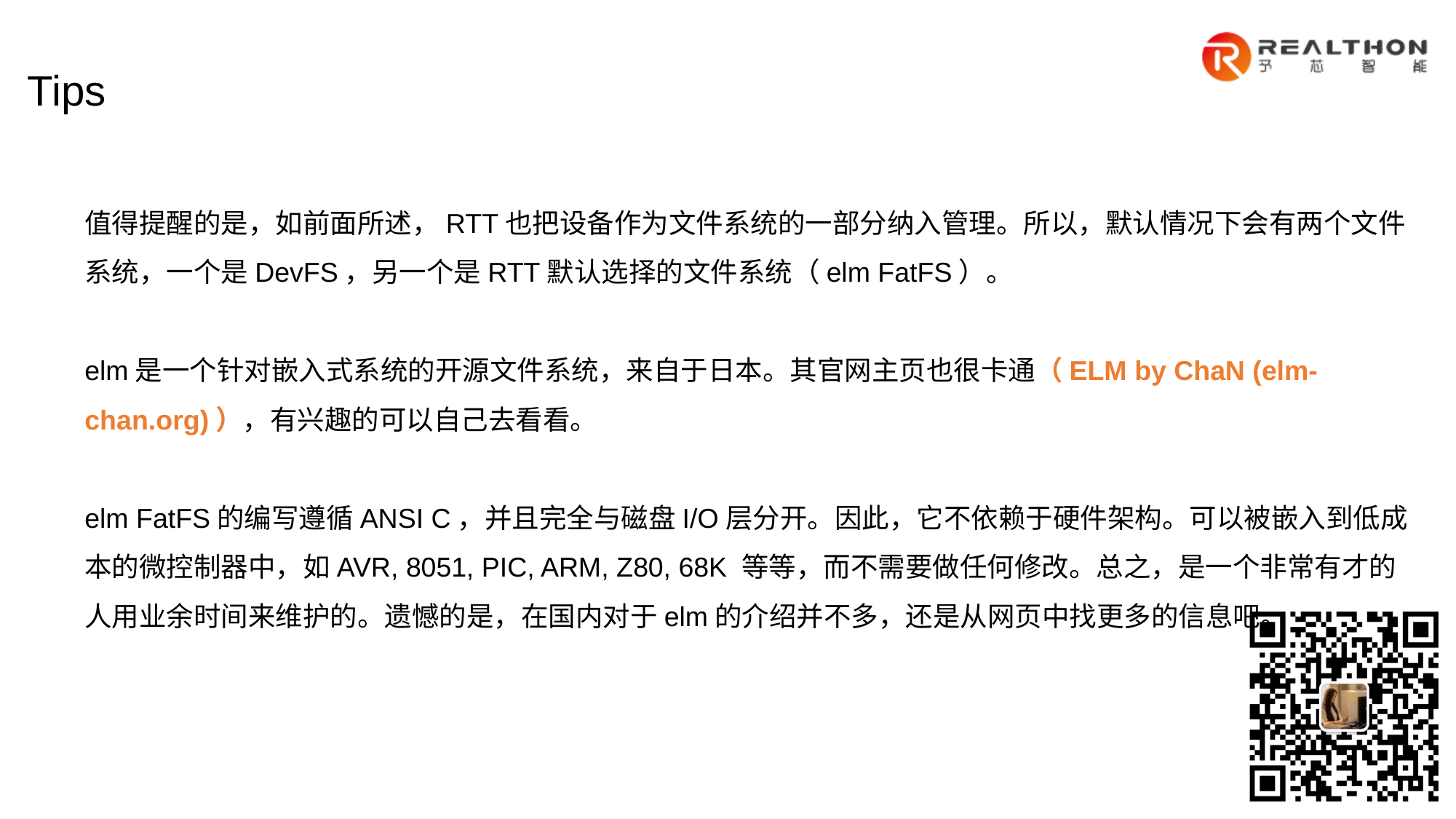

Tips
值得提醒的是，如前面所述，RTT也把设备作为文件系统的一部分纳入管理。所以，默认情况下会有两个文件系统，一个是DevFS，另一个是RTT默认选择的文件系统（elm FatFS）。

elm是一个针对嵌入式系统的开源文件系统，来自于日本。其官网主页也很卡通（ELM by ChaN (elm-chan.org)），有兴趣的可以自己去看看。

elm FatFS的编写遵循ANSI C，并且完全与磁盘I/O层分开。因此，它不依赖于硬件架构。可以被嵌入到低成本的微控制器中，如AVR, 8051, PIC, ARM, Z80, 68K 等等，而不需要做任何修改。总之，是一个非常有才的人用业余时间来维护的。遗憾的是，在国内对于elm的介绍并不多，还是从网页中找更多的信息吧。